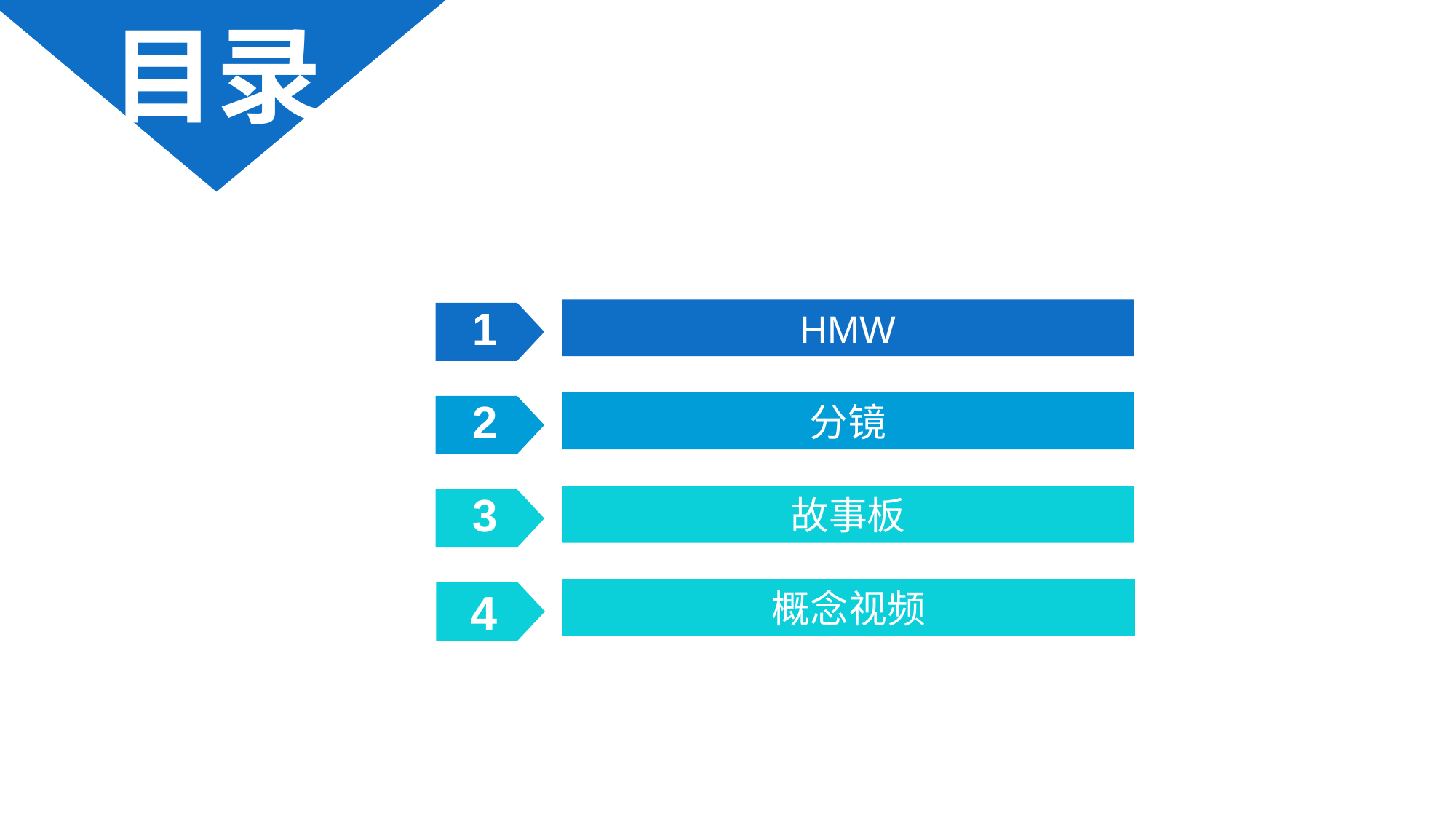

目录
HMW
1

分镜
2

3
故事板
3

4
概念视频
4